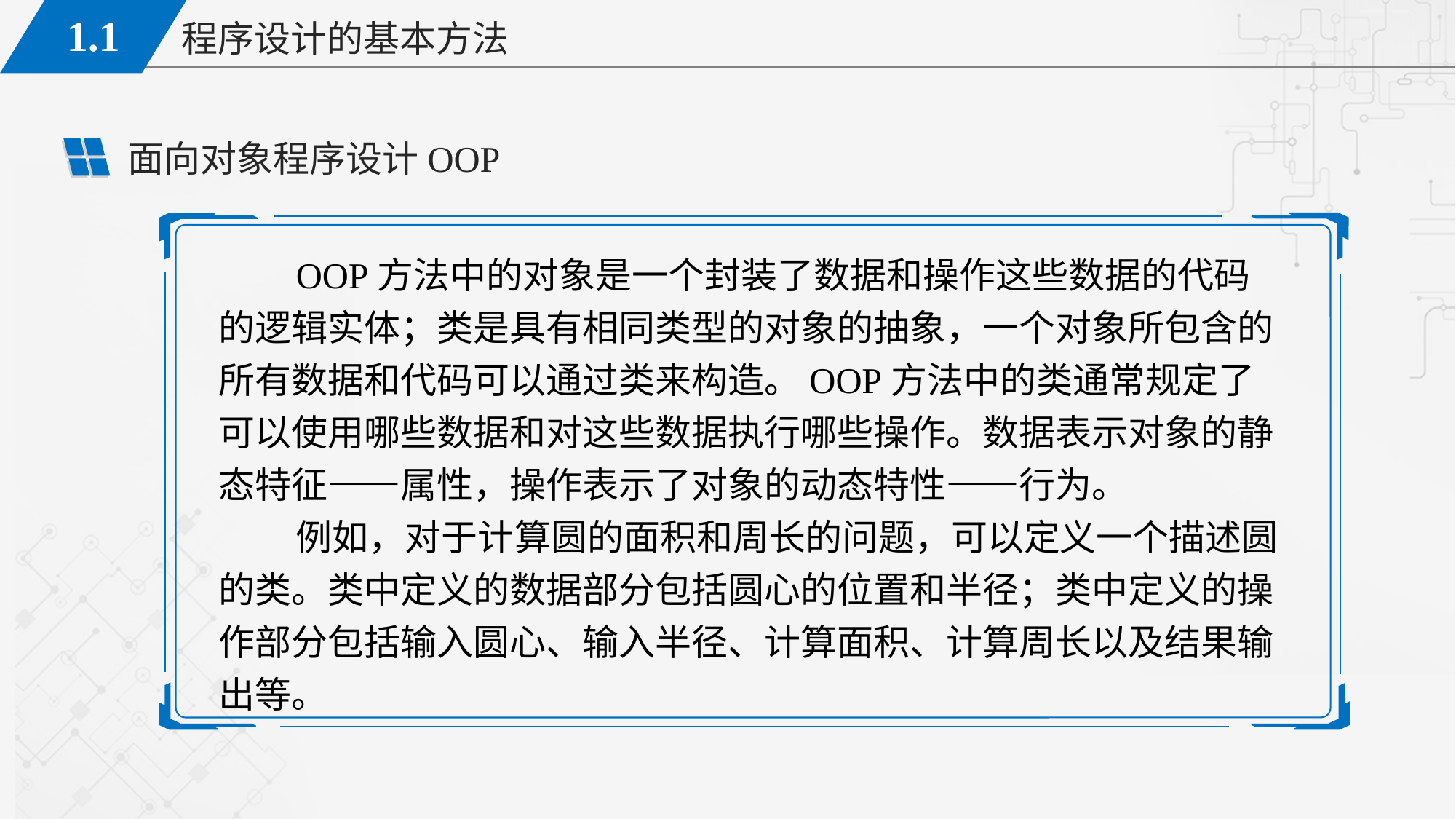

面向对象程序设计OOP

OOP方法中的对象是一个封装了数据和操作这些数据的代码的逻辑实体；类是具有相同类型的对象的抽象，一个对象所包含的所有数据和代码可以通过类来构造。OOP方法中的类通常规定了可以使用哪些数据和对这些数据执行哪些操作。数据表示对象的静态特征——属性，操作表示了对象的动态特性——行为。
例如，对于计算圆的面积和周长的问题，可以定义一个描述圆的类。类中定义的数据部分包括圆心的位置和半径；类中定义的操作部分包括输入圆心、输入半径、计算面积、计算周长以及结果输出等。